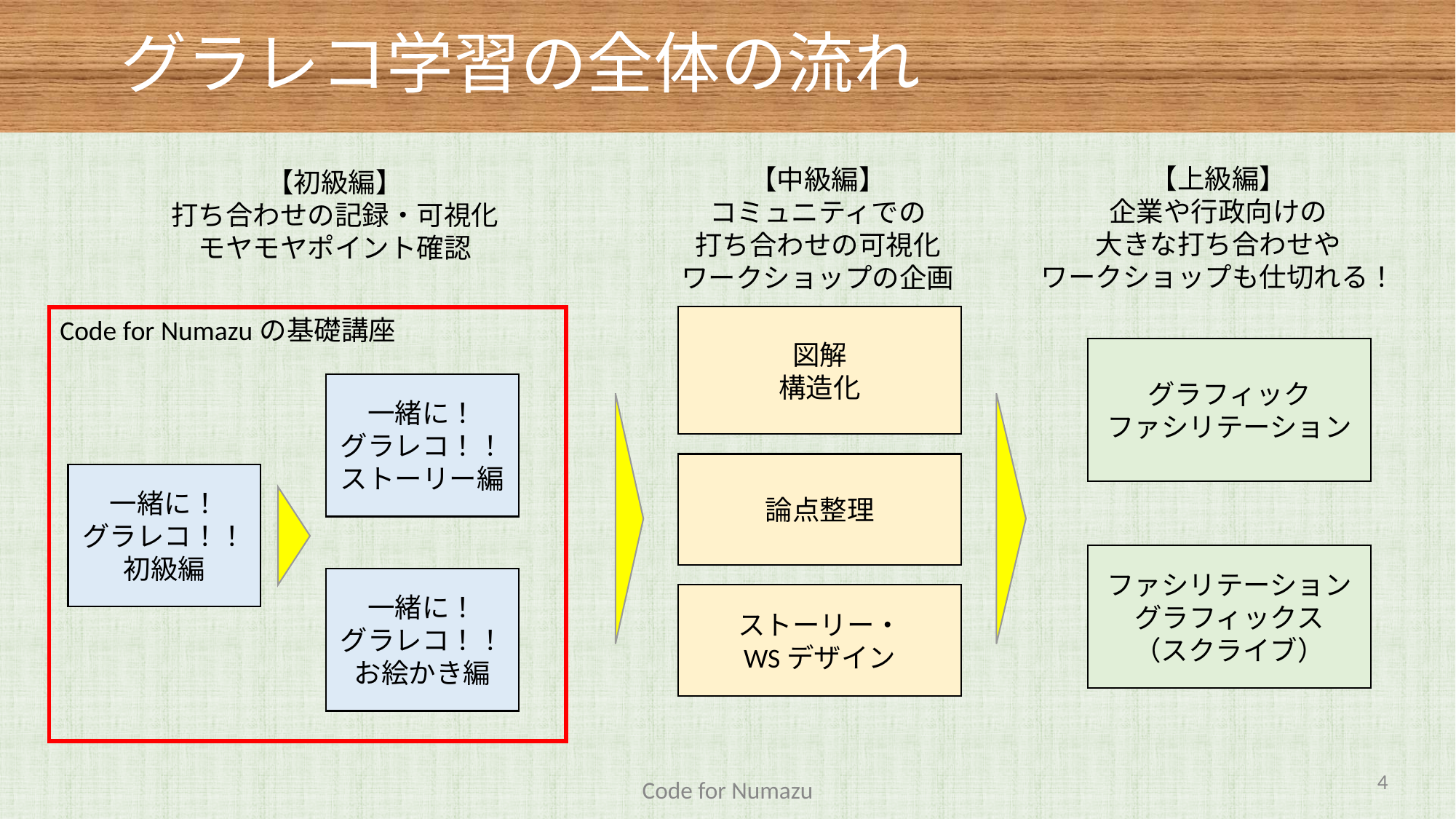

グラレコ学習の全体の流れ
【上級編】
企業や行政向けの
大きな打ち合わせや
ワークショップも仕切れる！
【中級編】
コミュニティでの
打ち合わせの可視化
ワークショップの企画
【初級編】
打ち合わせの記録・可視化
モヤモヤポイント確認
図解
構造化
Code for Numazuの基礎講座
グラフィック
ファシリテーション
一緒に！
グラレコ！！
ストーリー編
論点整理
一緒に！
グラレコ！！
初級編

ファシリテーション
グラフィックス
（スクライブ）
一緒に！
グラレコ！！
お絵かき編
ストーリー・
WSデザイン
Code for Numazu
4